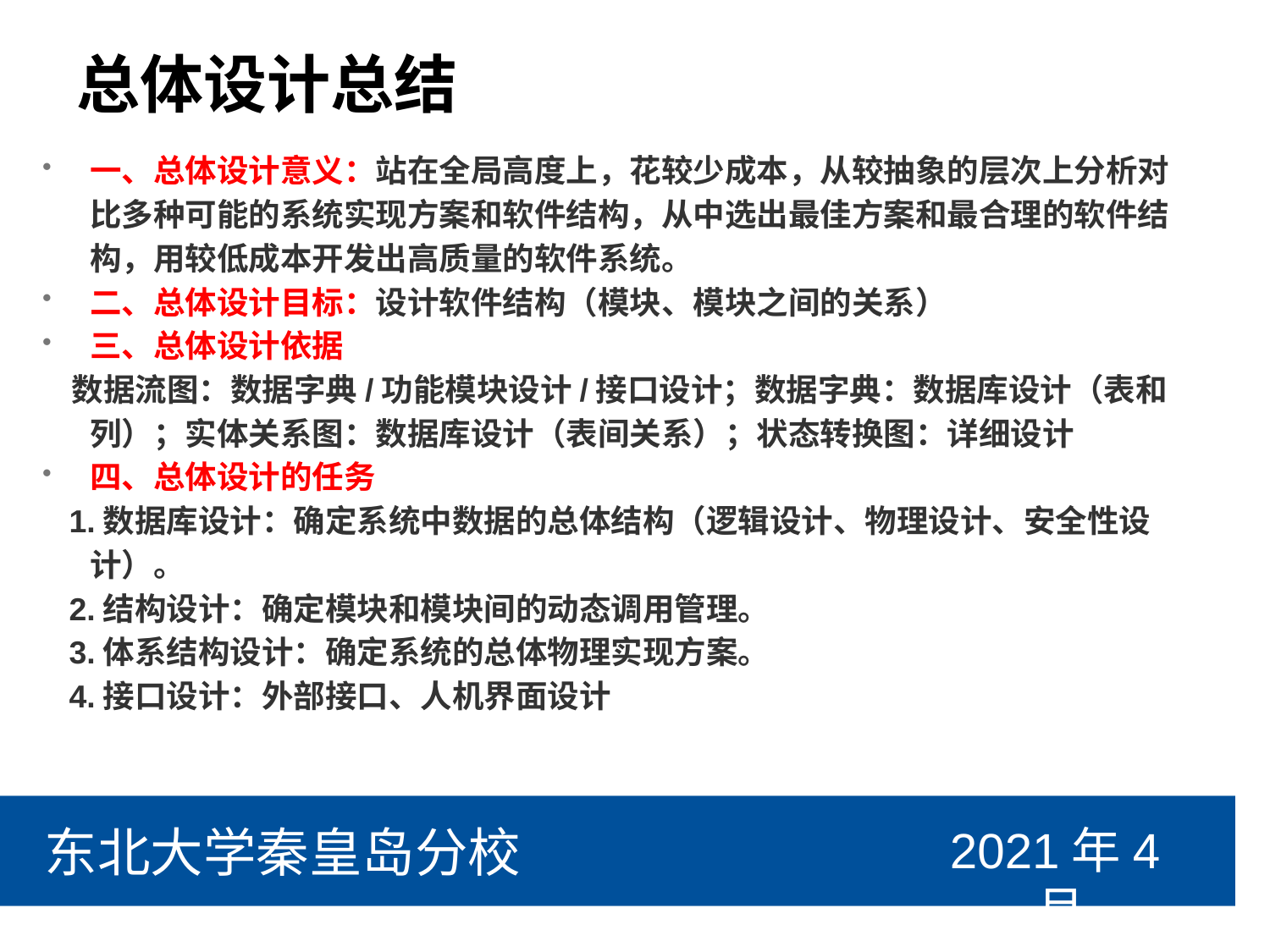

# 总体设计总结
一、总体设计意义：站在全局高度上，花较少成本，从较抽象的层次上分析对比多种可能的系统实现方案和软件结构，从中选出最佳方案和最合理的软件结构，用较低成本开发出高质量的软件系统。
二、总体设计目标：设计软件结构（模块、模块之间的关系）
三、总体设计依据
   数据流图：数据字典/功能模块设计/接口设计；数据字典：数据库设计（表和列）；实体关系图：数据库设计（表间关系）；状态转换图：详细设计
四、总体设计的任务
   1.数据库设计：确定系统中数据的总体结构（逻辑设计、物理设计、安全性设计）。
   2.结构设计：确定模块和模块间的动态调用管理。
   3.体系结构设计：确定系统的总体物理实现方案。
   4.接口设计：外部接口、人机界面设计